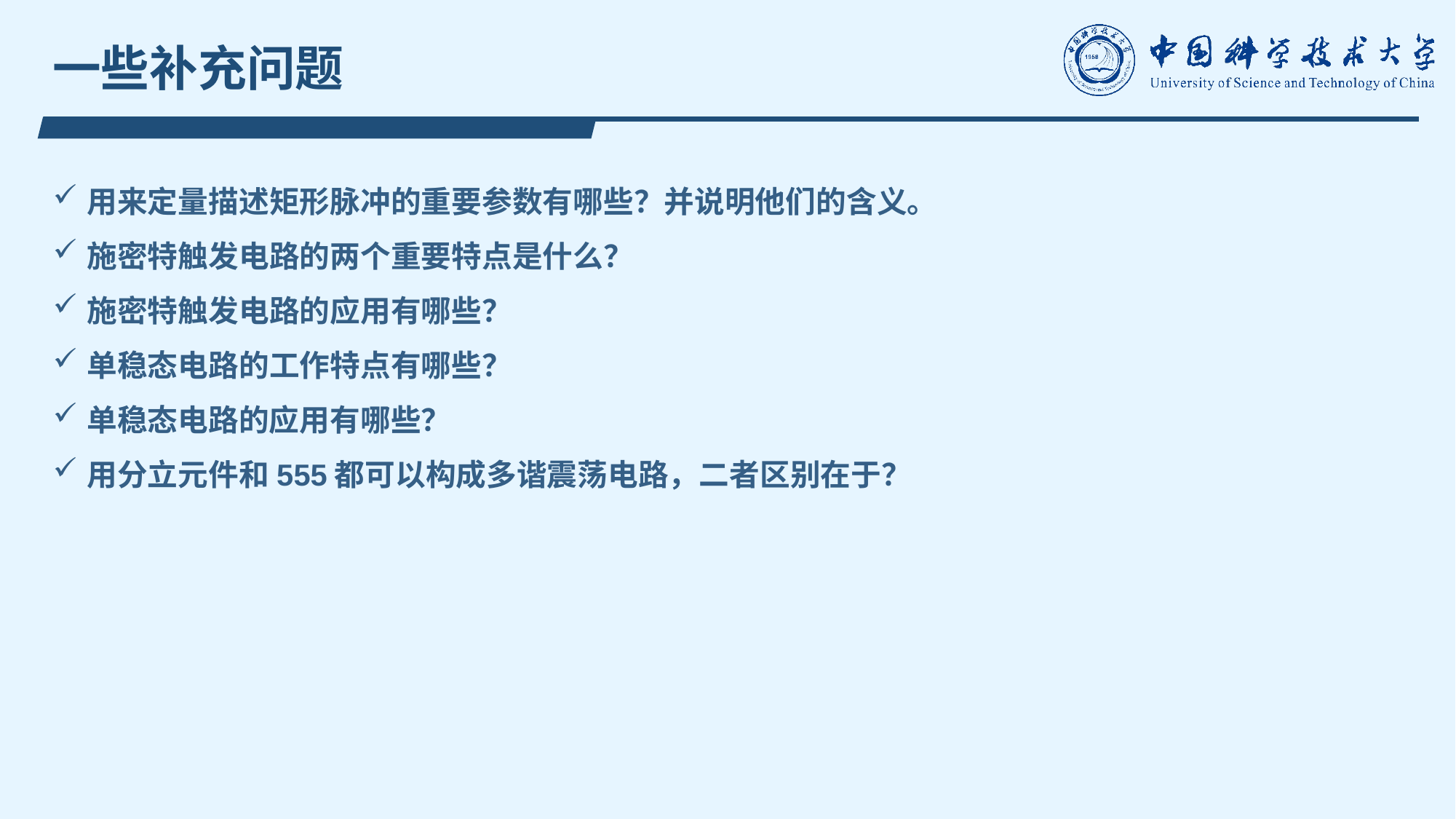

一些补充问题

用来定量描述矩形脉冲的重要参数有哪些？并说明他们的含义。
施密特触发电路的两个重要特点是什么？
施密特触发电路的应用有哪些？
单稳态电路的工作特点有哪些？
单稳态电路的应用有哪些？
用分立元件和555都可以构成多谐震荡电路，二者区别在于？